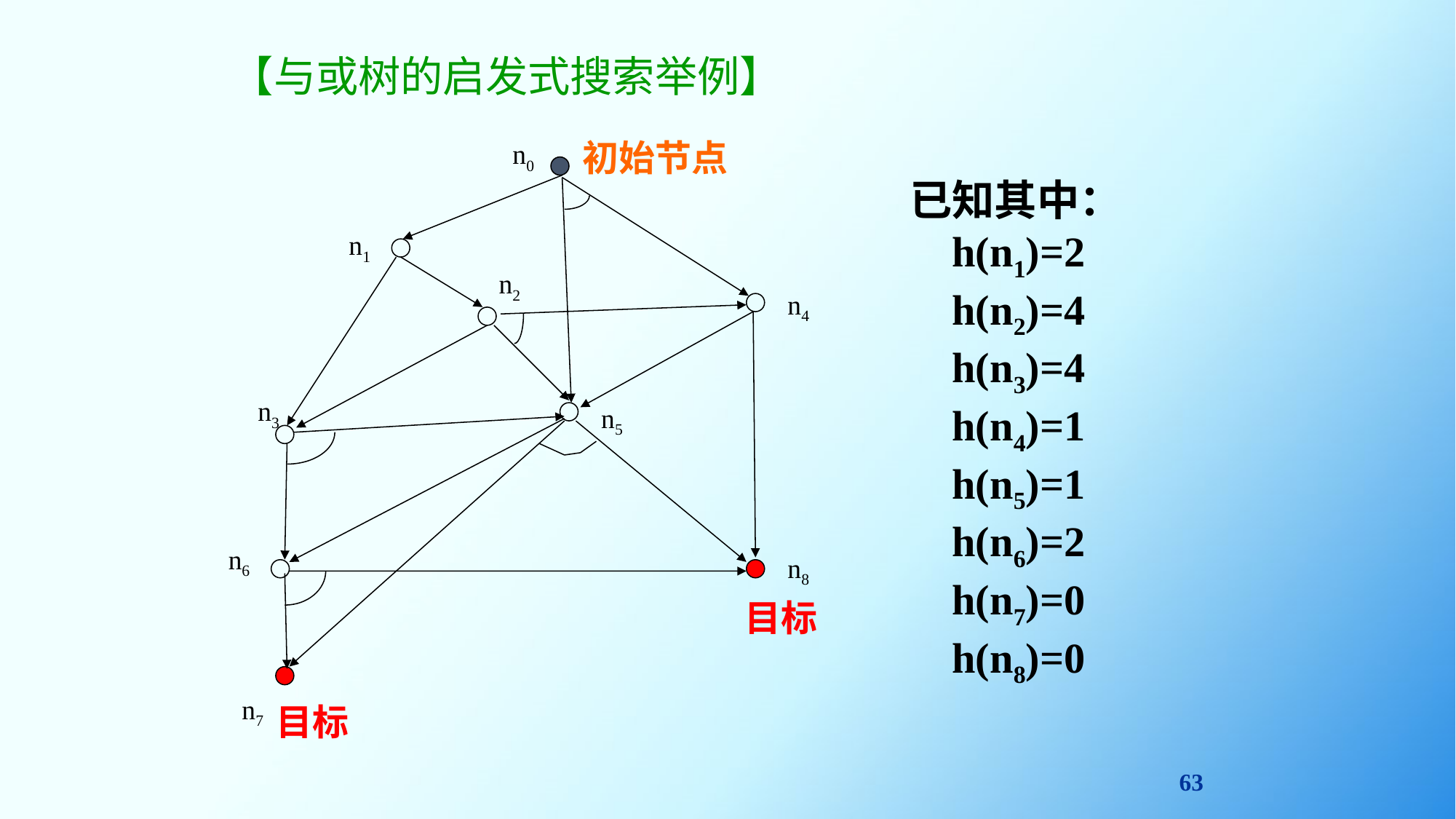

# 【与或树的启发式搜索举例】
初始节点

目标

目标
n0
n1
n2
n4
n3
n5
n6
n8
n7
已知其中：
    h(n1)=2
    h(n2)=4
    h(n3)=4
    h(n4)=1
    h(n5)=1
    h(n6)=2
    h(n7)=0
    h(n8)=0
63